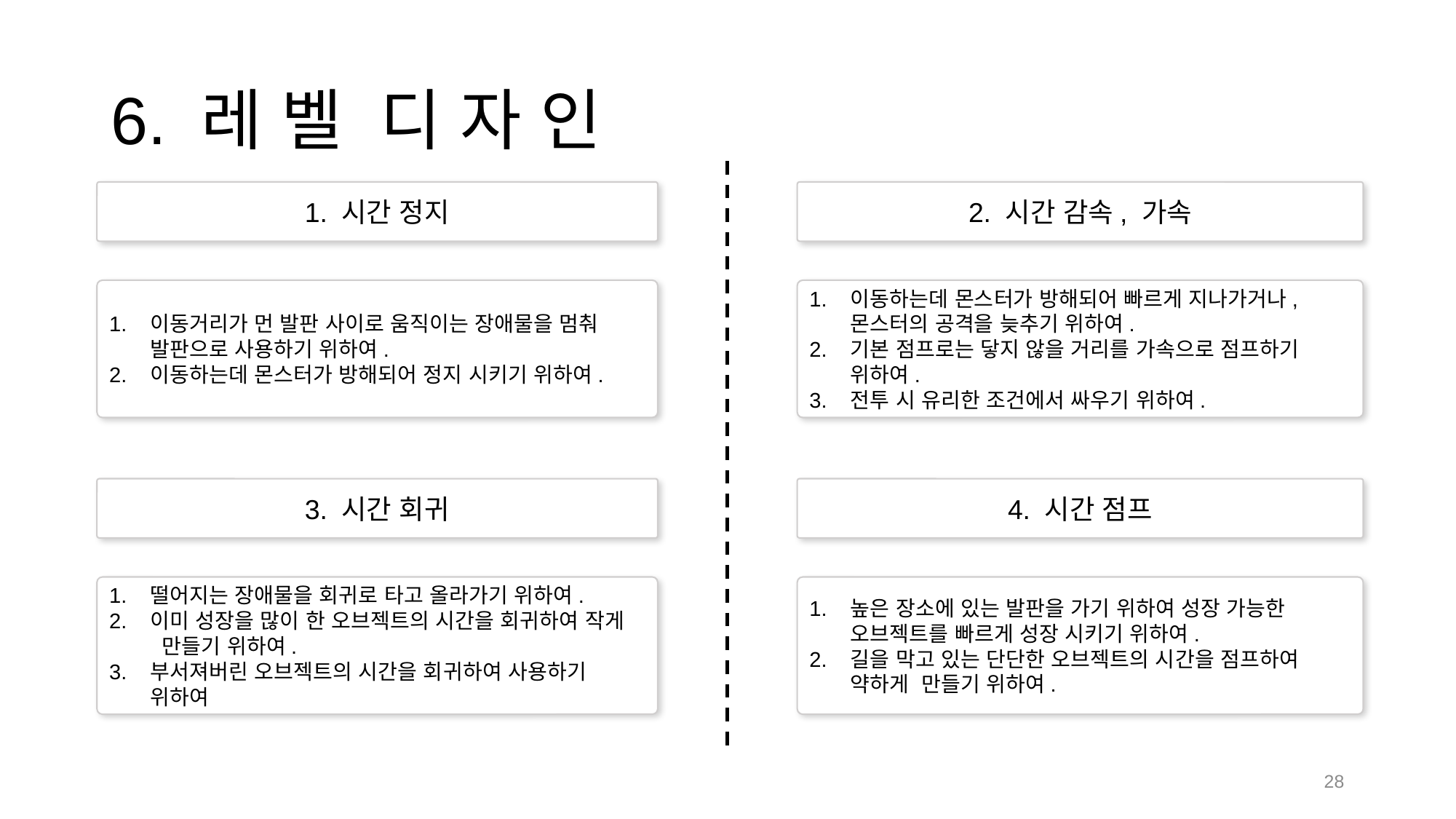

# 6. 레 벨  디 자 인
1. 시간 정지
2. 시간 감속, 가속
이동거리가 먼 발판 사이로 움직이는 장애물을 멈춰 발판으로 사용하기 위하여.
이동하는데 몬스터가 방해되어 정지 시키기 위하여.
이동하는데 몬스터가 방해되어 빠르게 지나가거나, 몬스터의 공격을 늦추기 위하여.
기본 점프로는 닿지 않을 거리를 가속으로 점프하기 위하여.
전투 시 유리한 조건에서 싸우기 위하여.
3. 시간 회귀
4. 시간 점프
떨어지는 장애물을 회귀로 타고 올라가기 위하여.
이미 성장을 많이 한 오브젝트의 시간을 회귀하여 작게      만들기 위하여.
부서져버린 오브젝트의 시간을 회귀하여 사용하기 위하여
높은 장소에 있는 발판을 가기 위하여 성장 가능한 오브젝트를 빠르게 성장 시키기 위하여.
길을 막고 있는 단단한 오브젝트의 시간을 점프하여 약하게  만들기 위하여.
28